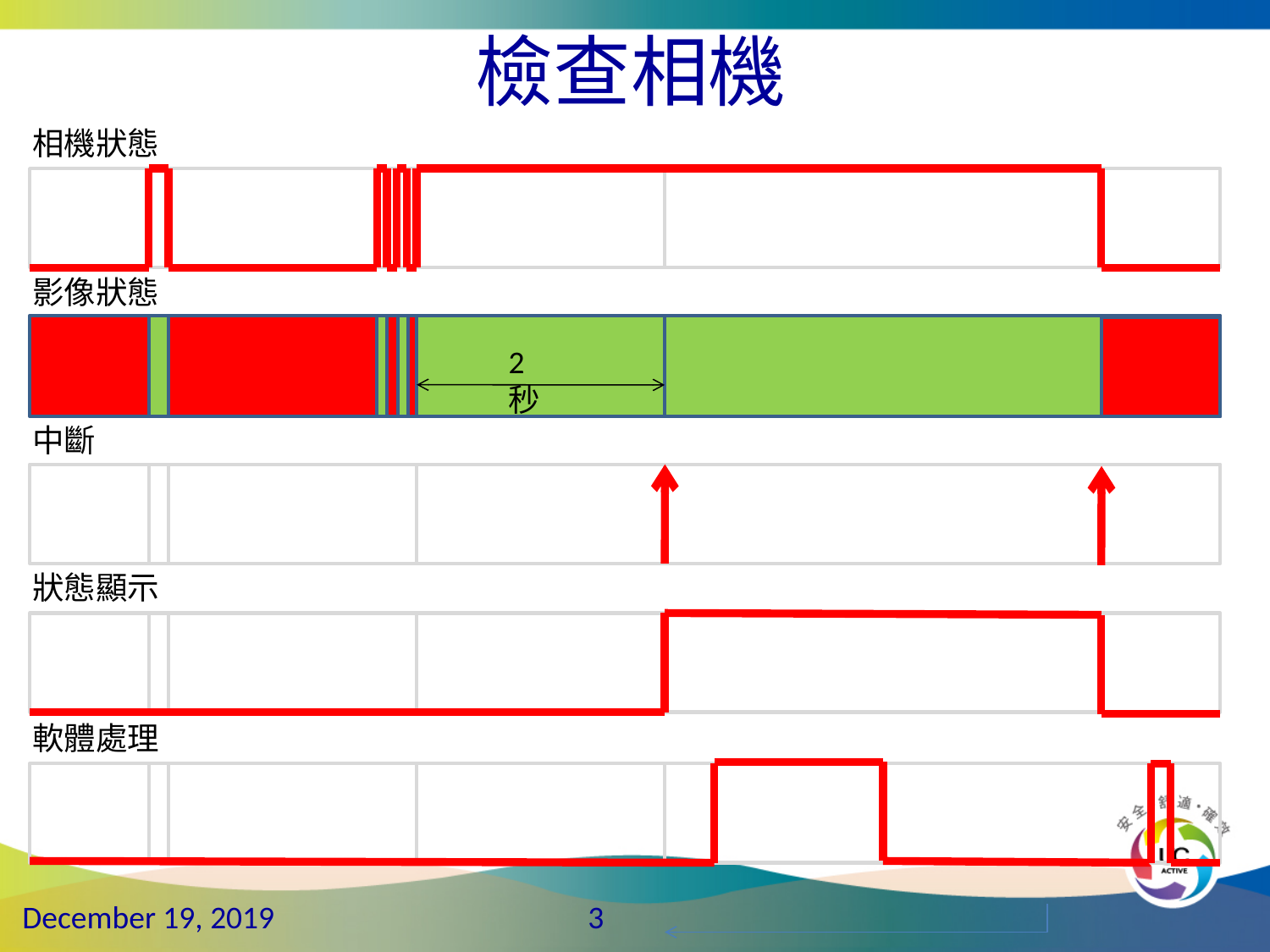

# 檢查相機
相機狀態

影像狀態

2秒
中斷

狀態顯示

軟體處理